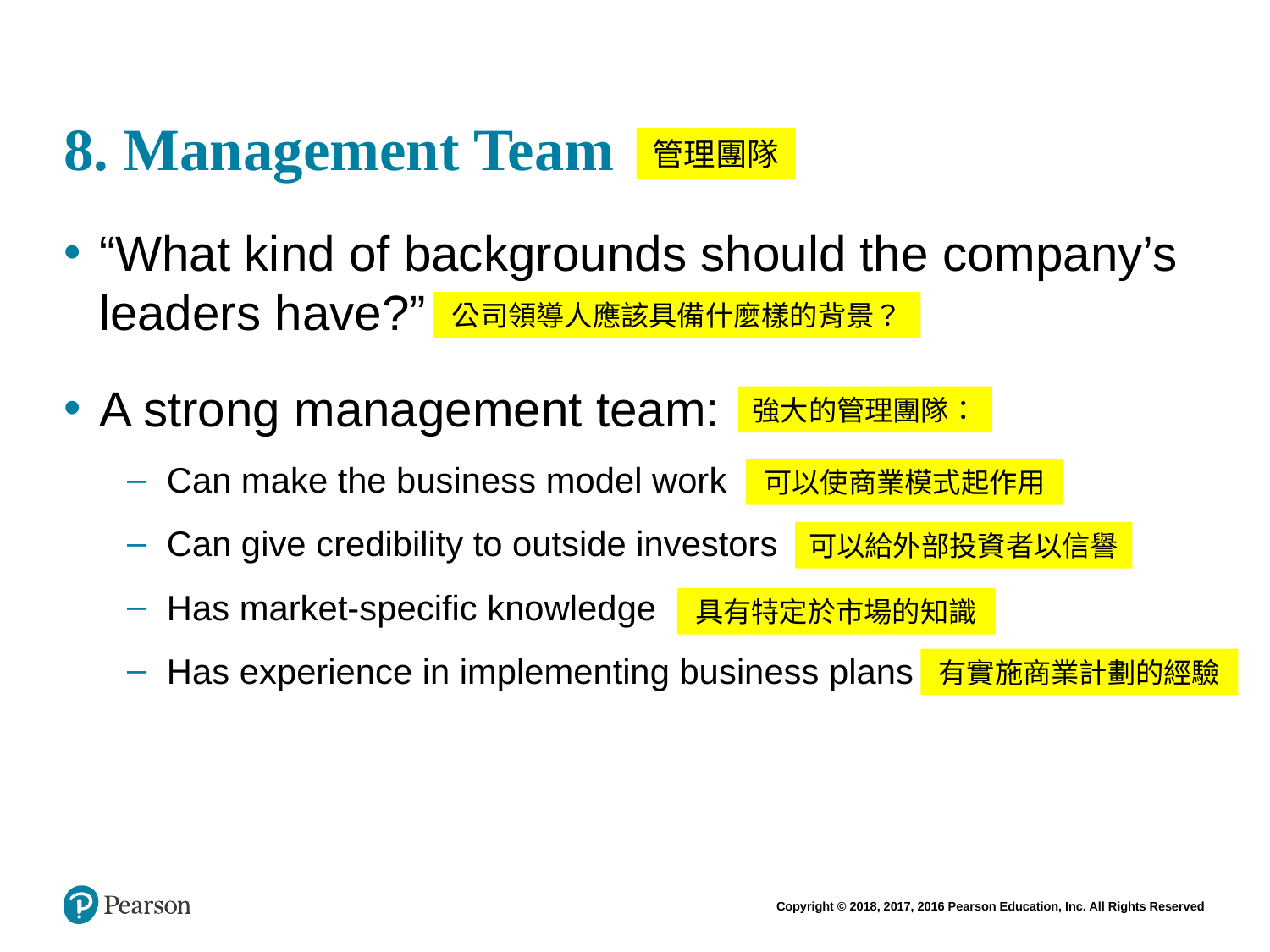

# 8. Management Team
管理團隊
“What kind of backgrounds should the company’s leaders have?”
A strong management team:
Can make the business model work
Can give credibility to outside investors
Has market-specific knowledge
Has experience in implementing business plans
公司領導人應該具備什麼樣的背景？
強大的管理團隊：
可以使商業模式起作用
可以給外部投資者以信譽
具有特定於市場的知識
有實施商業計劃的經驗